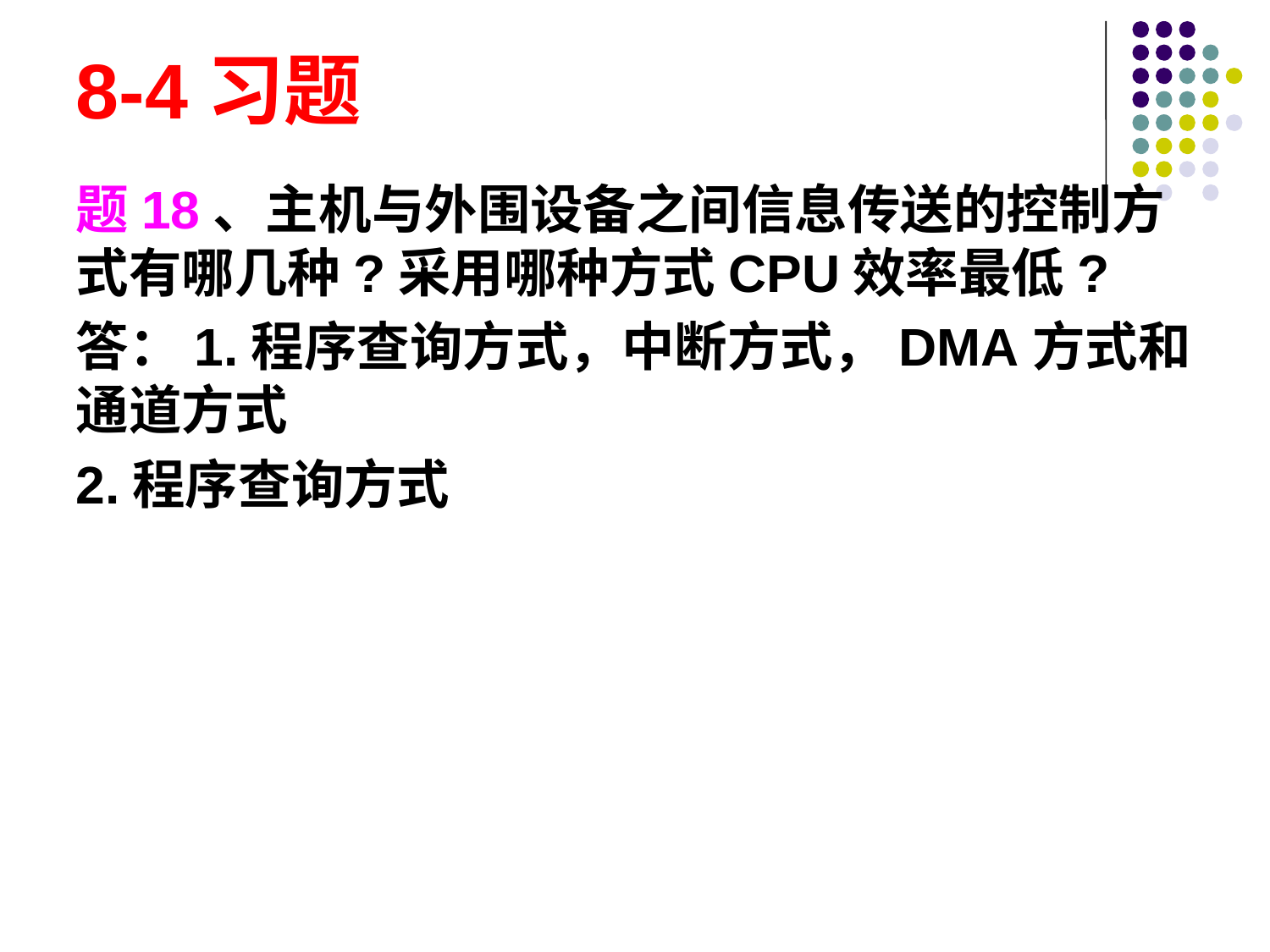

# 8-4习题
题18、主机与外围设备之间信息传送的控制方式有哪几种?采用哪种方式CPU效率最低?
答：1.程序查询方式，中断方式，DMA方式和通道方式
2.程序查询方式